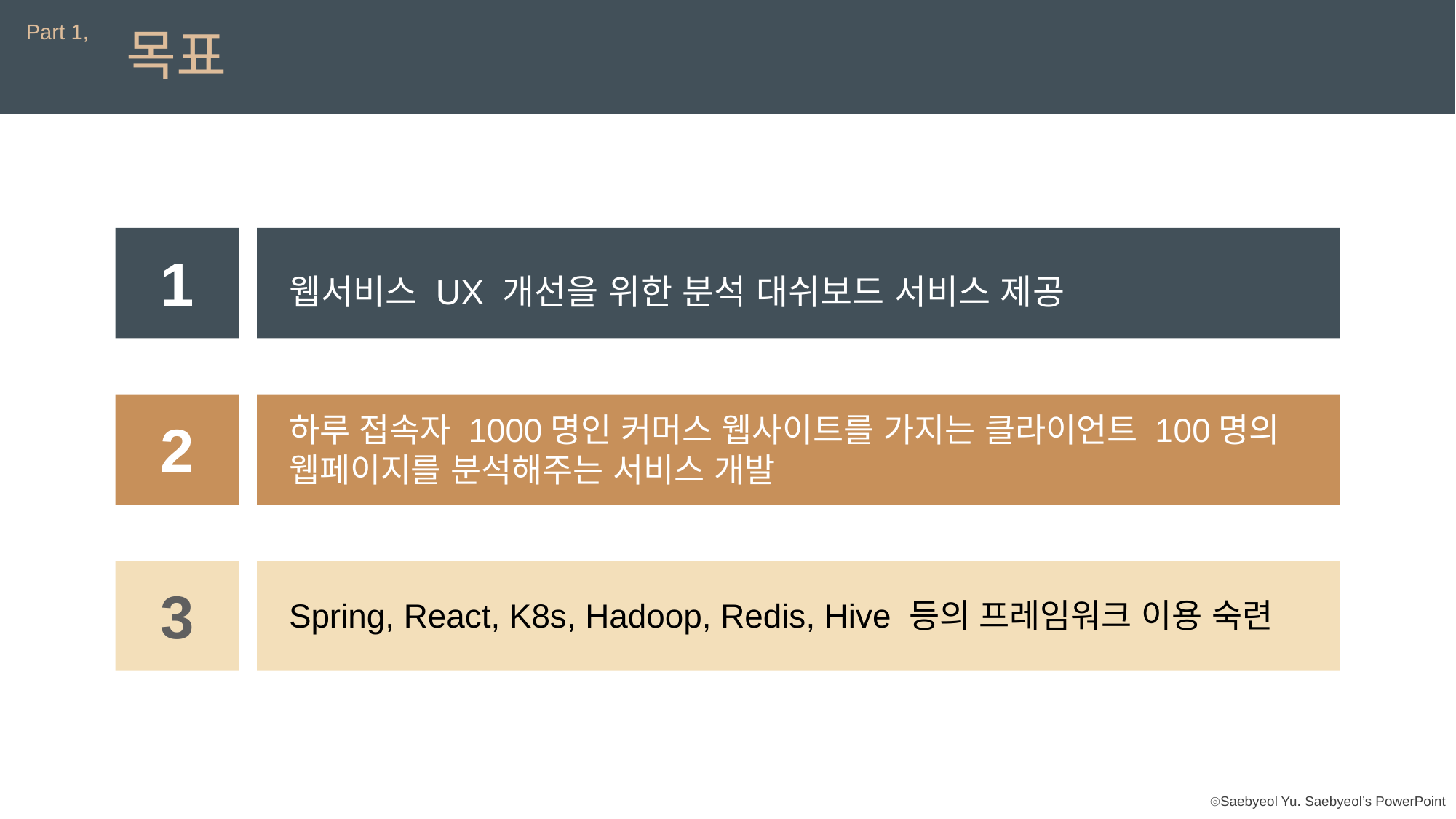

Part 1,
목표

1
웹서비스 UX 개선을 위한 분석 대쉬보드 서비스 제공

하루 접속자 1000명인 커머스 웹사이트를 가지는 클라이언트 100명의 웹페이지를 분석해주는 서비스 개발
2

3
Spring, React, K8s, Hadoop, Redis, Hive 등의 프레임워크 이용 숙련